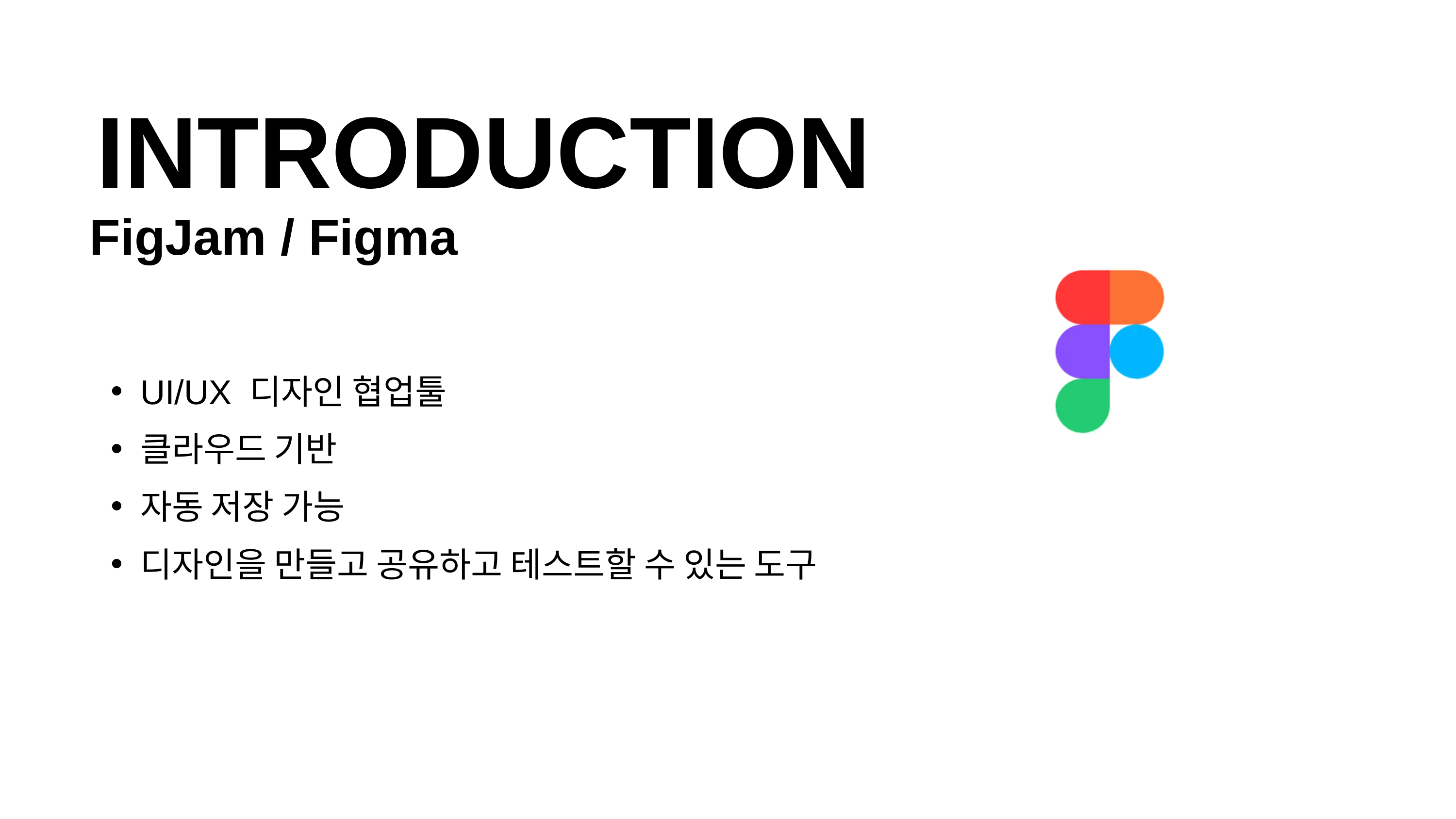

INTRODUCTION
FigJam / Figma

UI/UX 디자인 협업툴
클라우드 기반
자동 저장 가능
디자인을 만들고 공유하고 테스트할 수 있는 도구